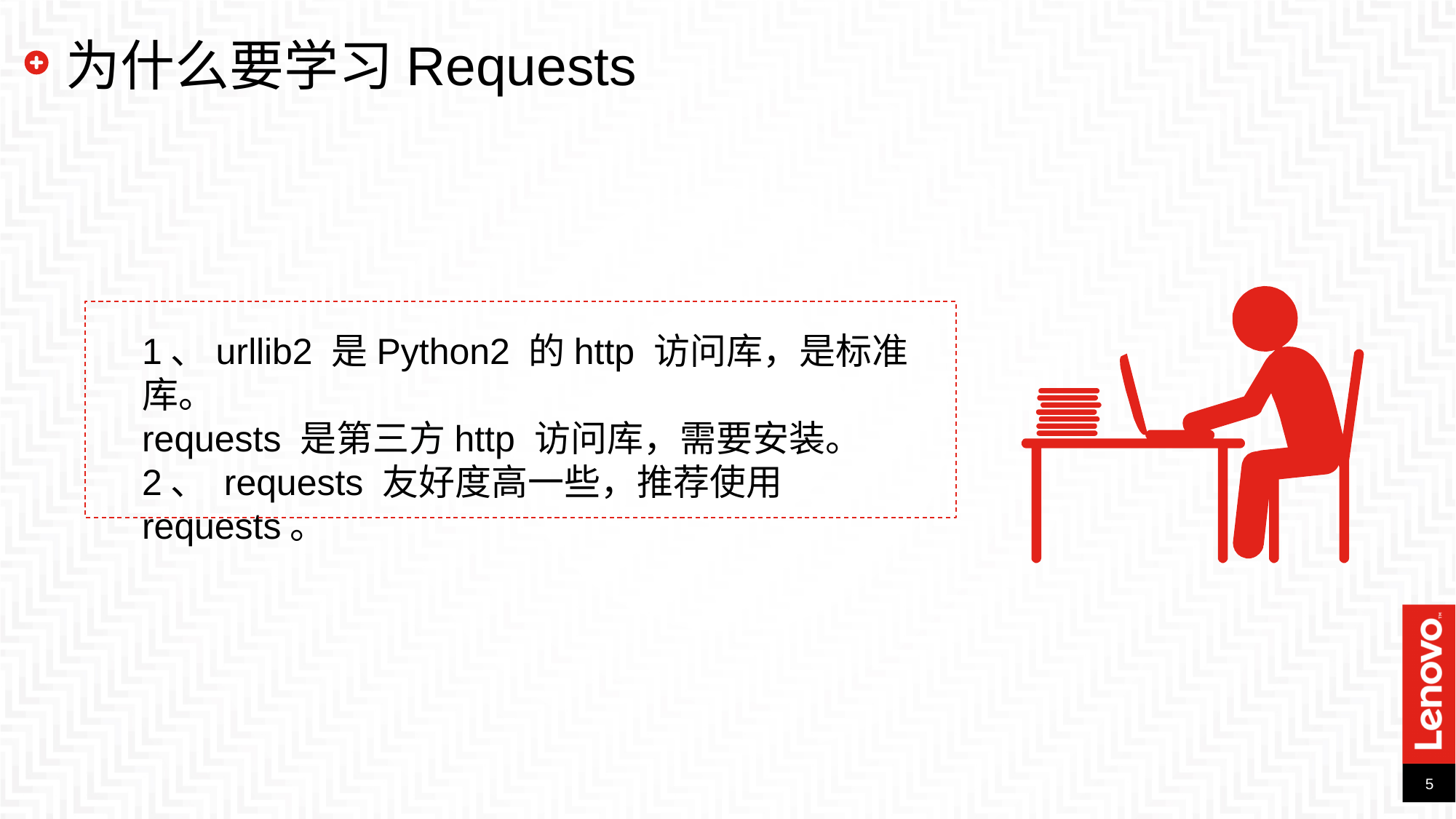

为什么要学习Requests

1、urllib2 是Python2 的http 访问库，是标准库。
requests 是第三方http 访问库，需要安装。
2、 requests 友好度高一些，推荐使用 requests。